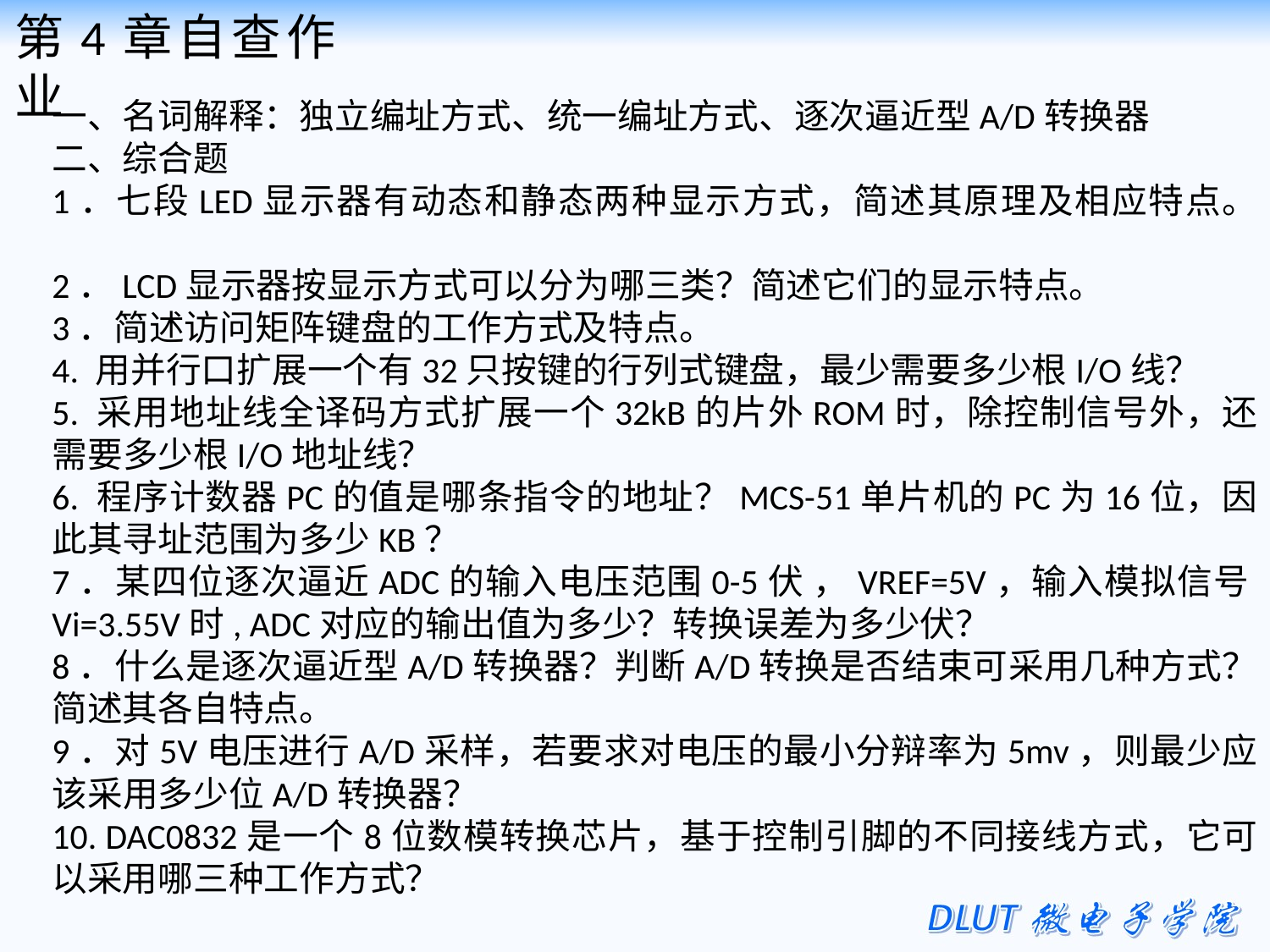

第4章自查作业
一、名词解释：独立编址方式、统一编址方式、逐次逼近型A/D转换器
二、综合题
1．七段LED显示器有动态和静态两种显示方式，简述其原理及相应特点。
2．LCD显示器按显示方式可以分为哪三类？简述它们的显示特点。
3．简述访问矩阵键盘的工作方式及特点。
4. 用并行口扩展一个有32只按键的行列式键盘，最少需要多少根I/O线？
5. 采用地址线全译码方式扩展一个32kB的片外ROM时，除控制信号外，还需要多少根I/O地址线？
6. 程序计数器PC的值是哪条指令的地址？MCS-51单片机的PC为16位，因此其寻址范围为多少KB？
7．某四位逐次逼近ADC的输入电压范围0-5伏 ，VREF=5V，输入模拟信号Vi=3.55V时, ADC对应的输出值为多少？转换误差为多少伏？
8．什么是逐次逼近型A/D转换器？判断A/D转换是否结束可采用几种方式？简述其各自特点。
9．对5V电压进行A/D采样，若要求对电压的最小分辩率为5mv，则最少应该采用多少位A/D转换器？
10. DAC0832是一个8位数模转换芯片，基于控制引脚的不同接线方式，它可以采用哪三种工作方式？